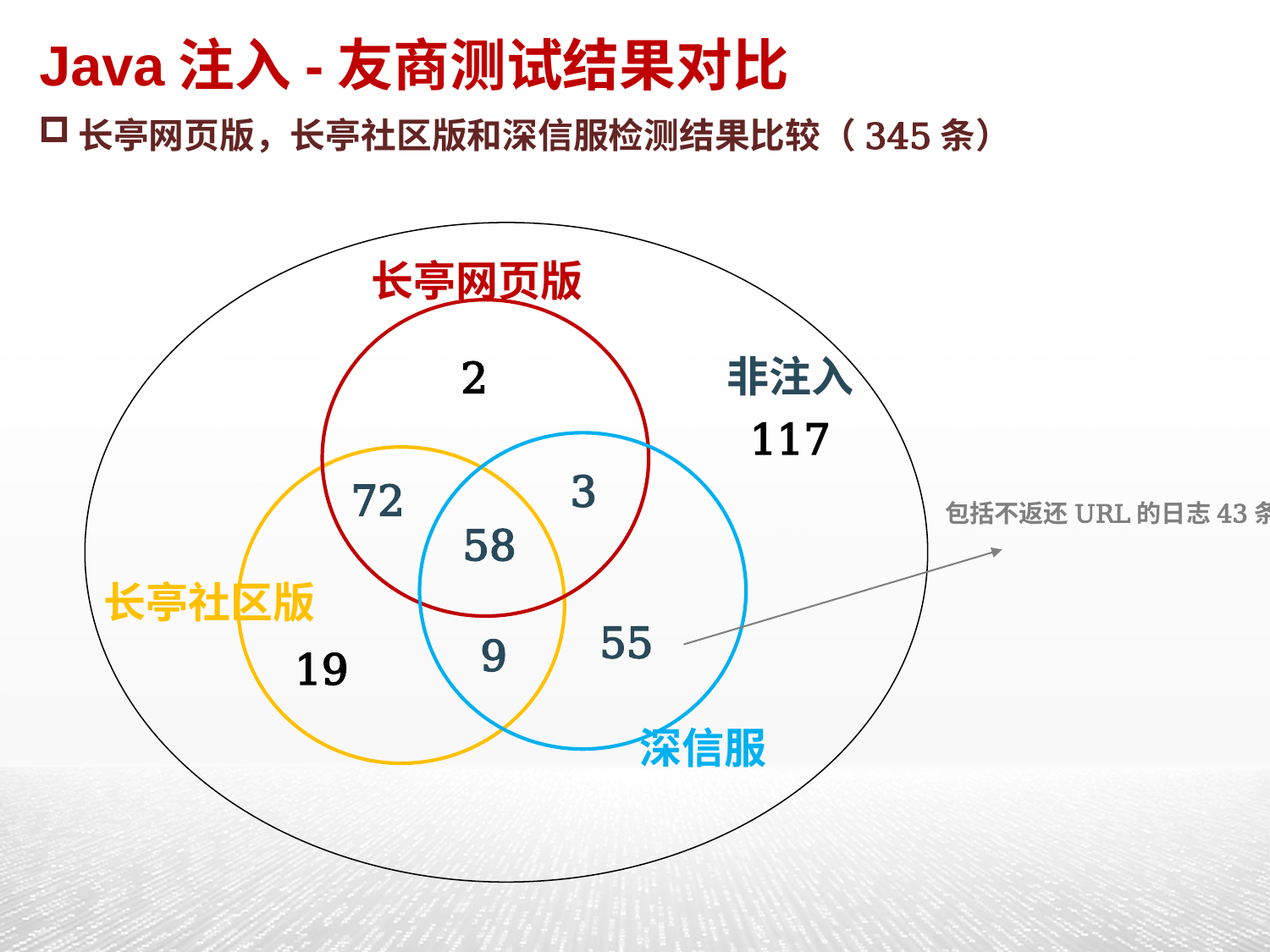

Java注入-友商测试结果对比
长亭网页版，长亭社区版和深信服检测结果比较（345条）

长亭网页版

非注入
2
117

3
72
包括不返还URL的日志43条
58
长亭社区版
55
9
19
深信服